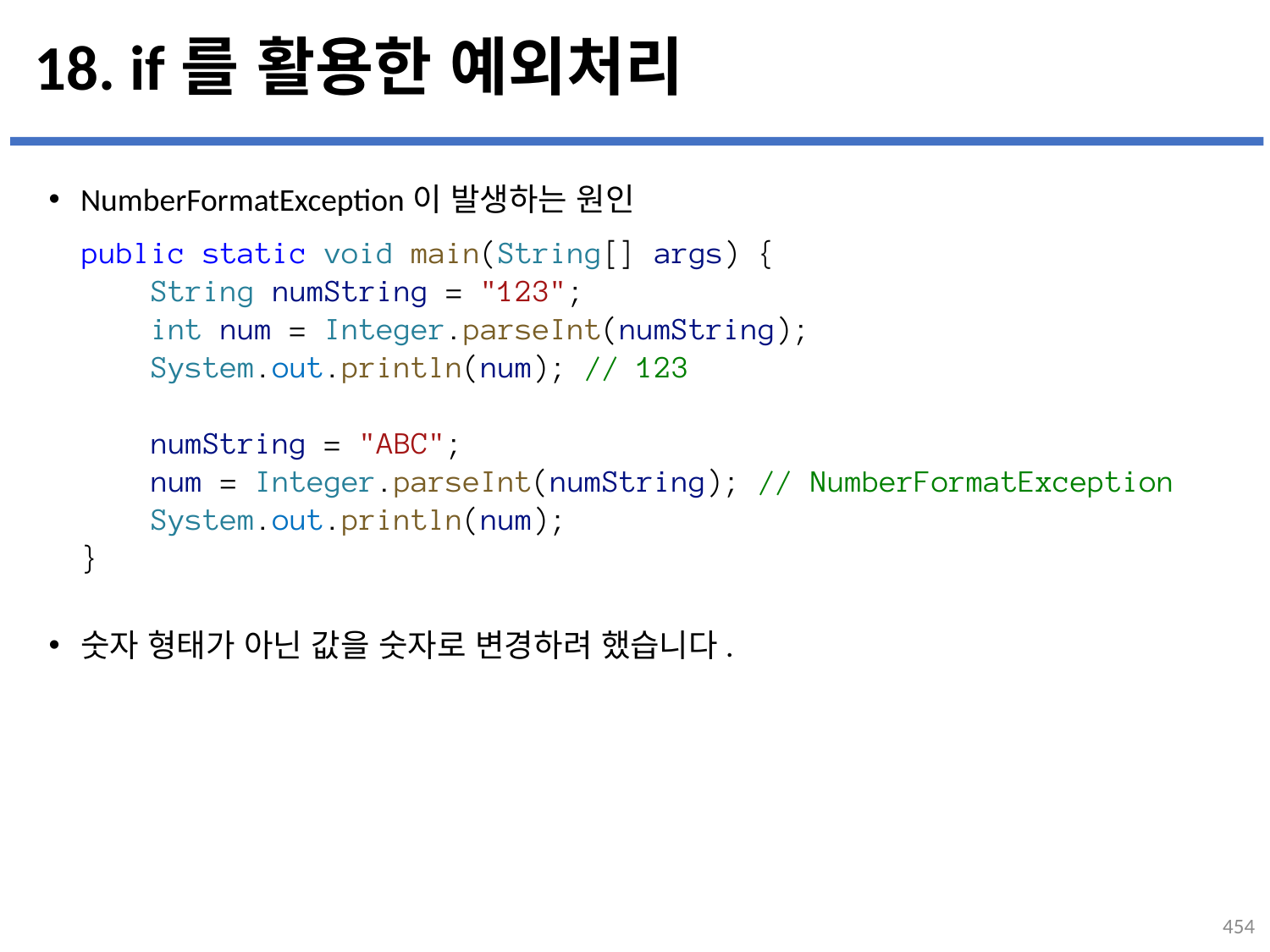

# 18. if를 활용한 예외처리
NumberFormatException이 발생하는 원인

숫자 형태가 아닌 값을 숫자로 변경하려 했습니다.

public static void main(String[] args) {
    String numString = "123";
    int num = Integer.parseInt(numString);
    System.out.println(num); // 123
    numString = "ABC";
    num = Integer.parseInt(numString); // NumberFormatException
    System.out.println(num);
}
454